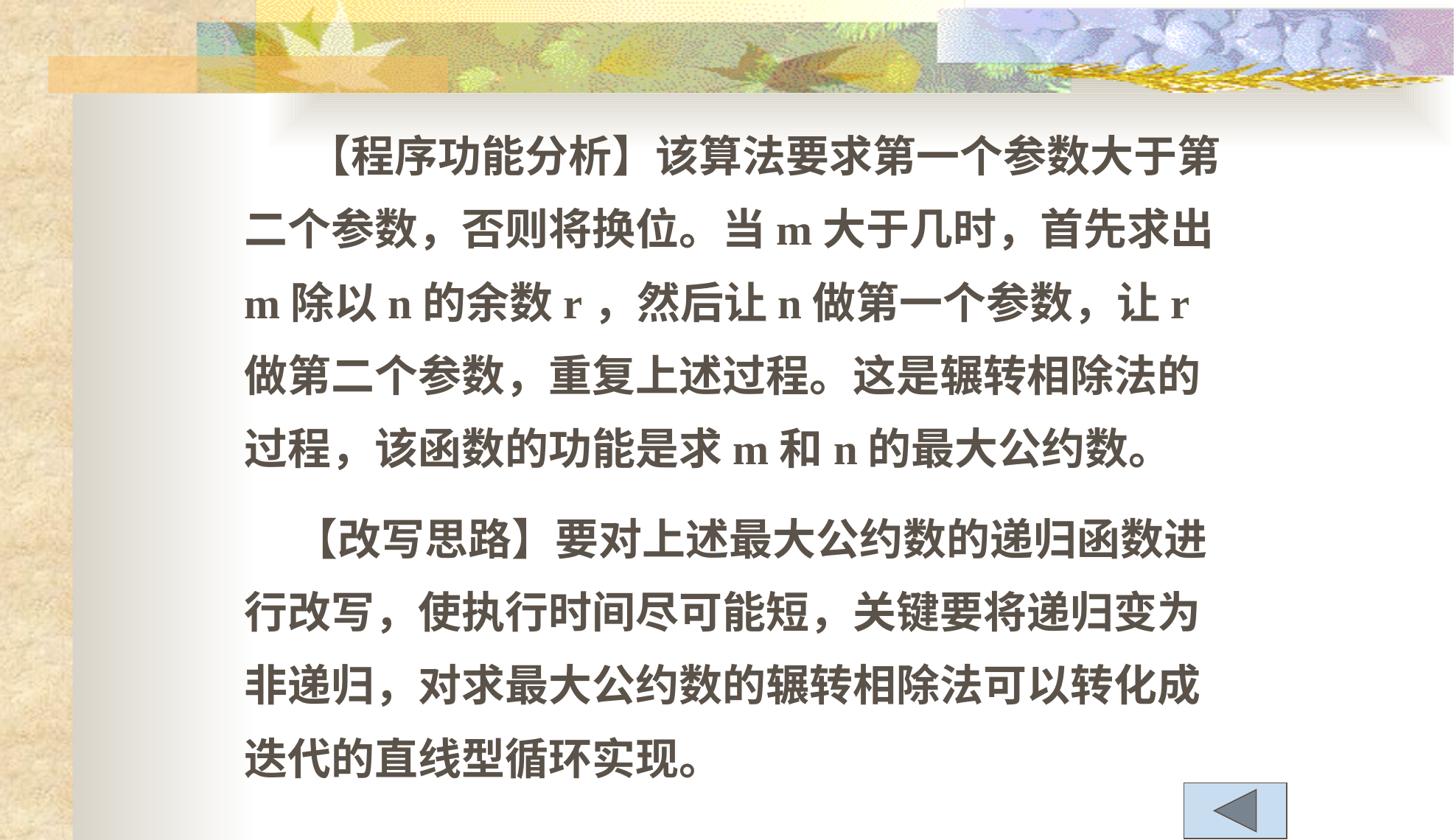

【程序功能分析】该算法要求第一个参数大于第二个参数，否则将换位。当m大于几时，首先求出m除以n的余数r，然后让n做第一个参数，让r做第二个参数，重复上述过程。这是辗转相除法的过程，该函数的功能是求m和n的最大公约数。
    【改写思路】要对上述最大公约数的递归函数进行改写，使执行时间尽可能短，关键要将递归变为非递归，对求最大公约数的辗转相除法可以转化成迭代的直线型循环实现。